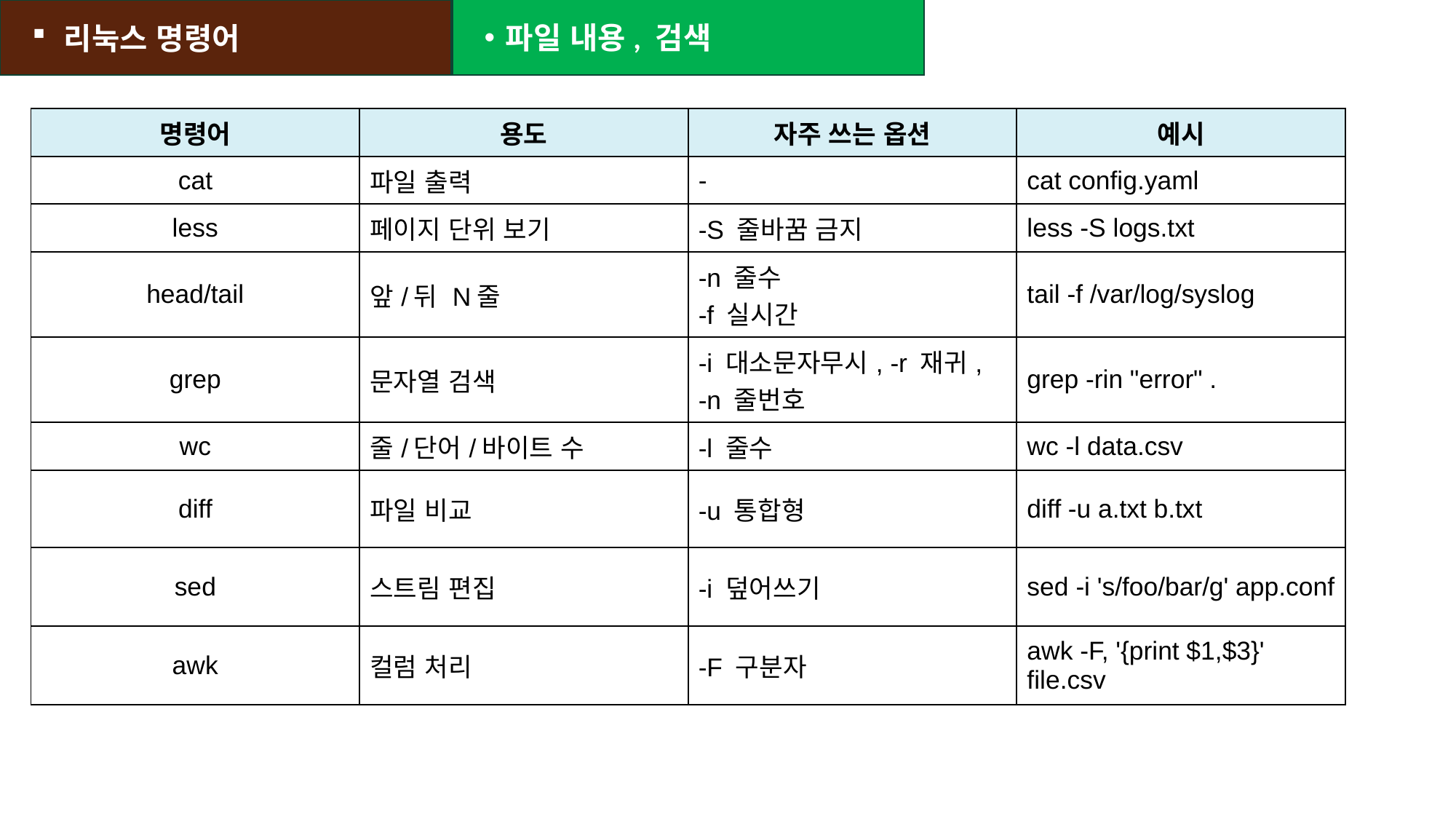

리눅스 명령어
파일 내용, 검색
| 명령어 | 용도 | 자주 쓰는 옵션 | 예시 |
| --- | --- | --- | --- |
| cat | 파일 출력 | - | cat config.yaml |
| less | 페이지 단위 보기 | -S 줄바꿈 금지 | less -S logs.txt |
| head/tail | 앞/뒤 N줄 | -n 줄수 -f 실시간 | tail -f /var/log/syslog |
| grep | 문자열 검색 | -i 대소문자무시, -r 재귀, -n 줄번호 | grep -rin "error" . |
| wc | 줄/단어/바이트 수 | -l 줄수 | wc -l data.csv |
| diff | 파일 비교 | -u 통합형 | diff -u a.txt b.txt |
| sed | 스트림 편집 | -i 덮어쓰기 | sed -i 's/foo/bar/g' app.conf |
| awk | 컬럼 처리 | -F 구분자 | awk -F, '{print $1,$3}' file.csv |